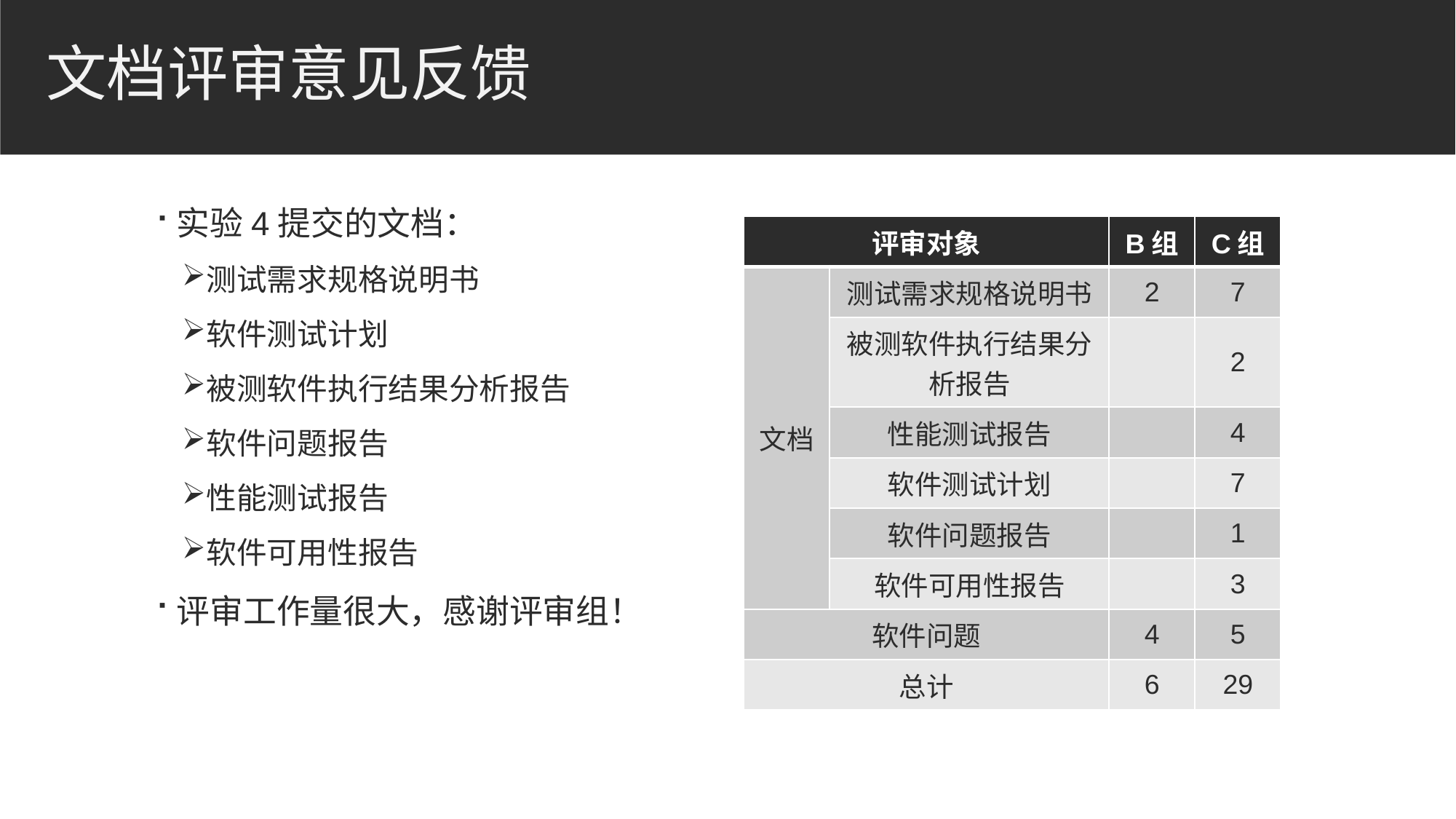

# 文档评审意见反馈
实验4提交的文档：
测试需求规格说明书
软件测试计划
被测软件执行结果分析报告
软件问题报告
性能测试报告
软件可用性报告
评审工作量很大，感谢评审组！
| 评审对象 |  | B组 | C组 |
| --- | --- | --- | --- |
| 文档 | 测试需求规格说明书 | 2 | 7 |
|  | 被测软件执行结果分析报告 |  | 2 |
|  | 性能测试报告 |  | 4 |
|  | 软件测试计划 |  | 7 |
|  | 软件问题报告 |  | 1 |
|  | 软件可用性报告 |  | 3 |
| 软件问题 |  | 4 | 5 |
| 总计 |  | 6 | 29 |